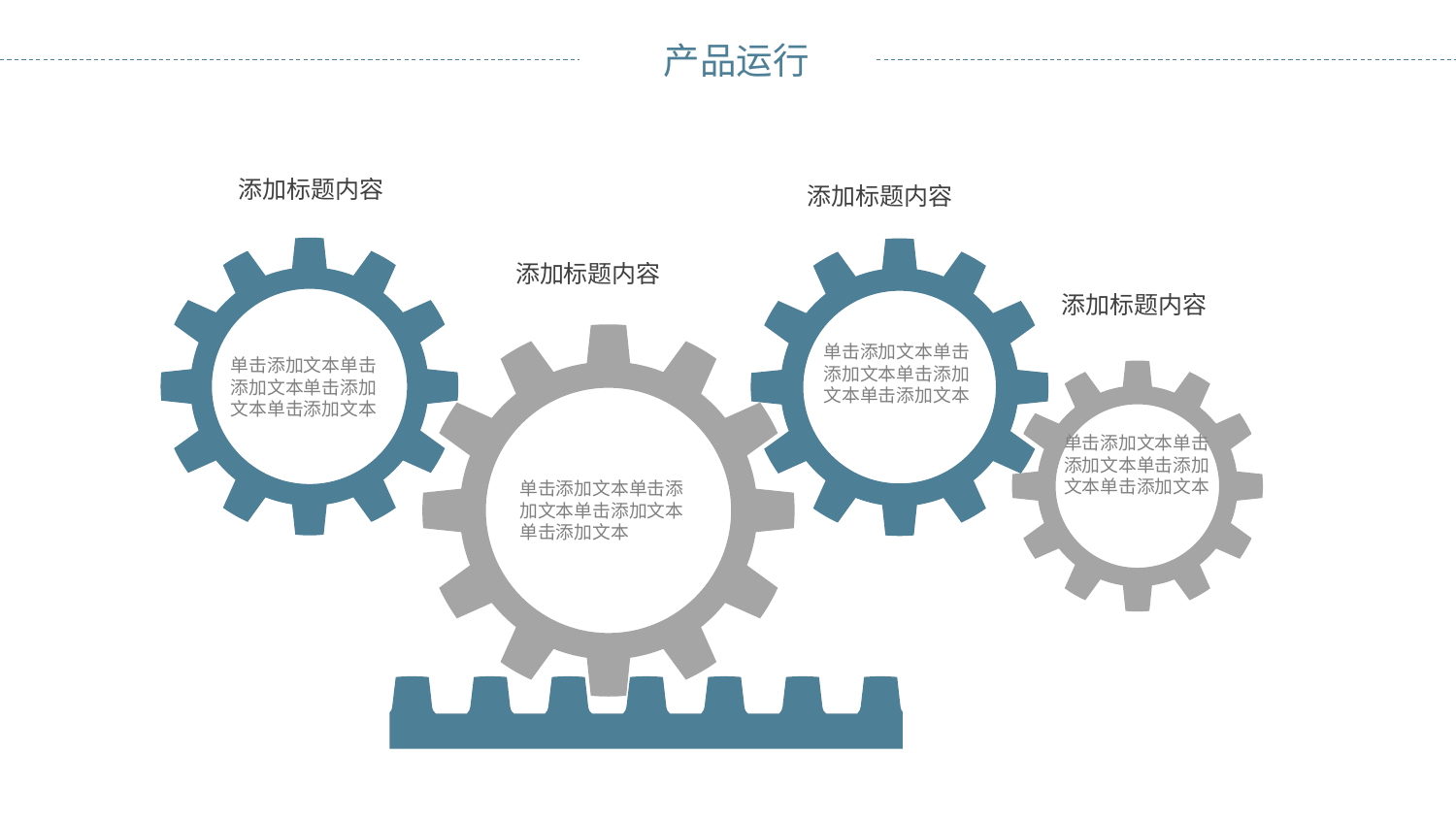

添加标题内容
添加标题内容

添加标题内容
添加标题内容

单击添加文本单击添加文本单击添加文本单击添加文本

单击添加文本单击添加文本单击添加文本单击添加文本

单击添加文本单击添加文本单击添加文本单击添加文本

单击添加文本单击添加文本单击添加文本单击添加文本